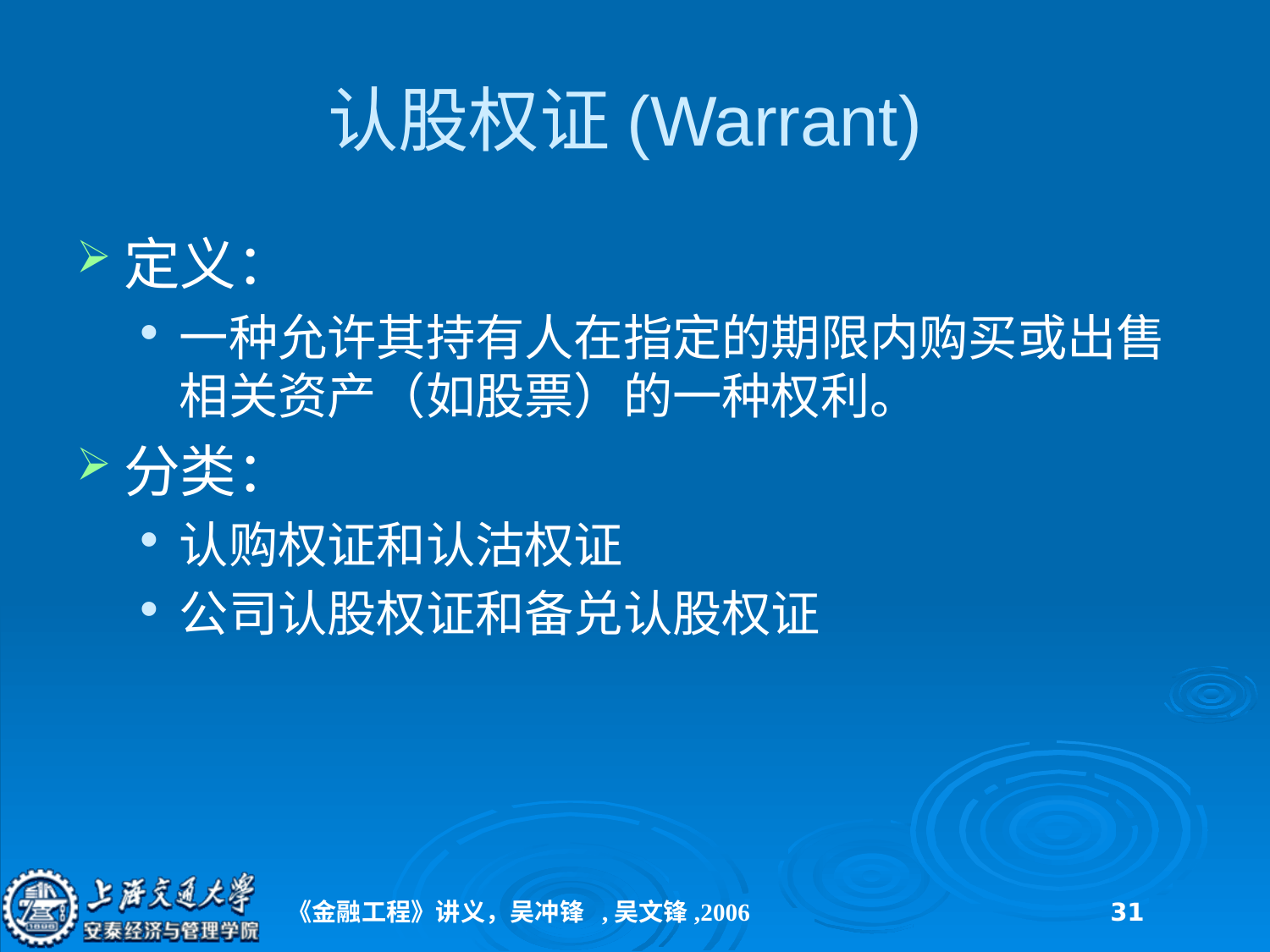

# 认股权证(Warrant)
定义：
一种允许其持有人在指定的期限内购买或出售相关资产（如股票）的一种权利。
分类：
认购权证和认沽权证
公司认股权证和备兑认股权证